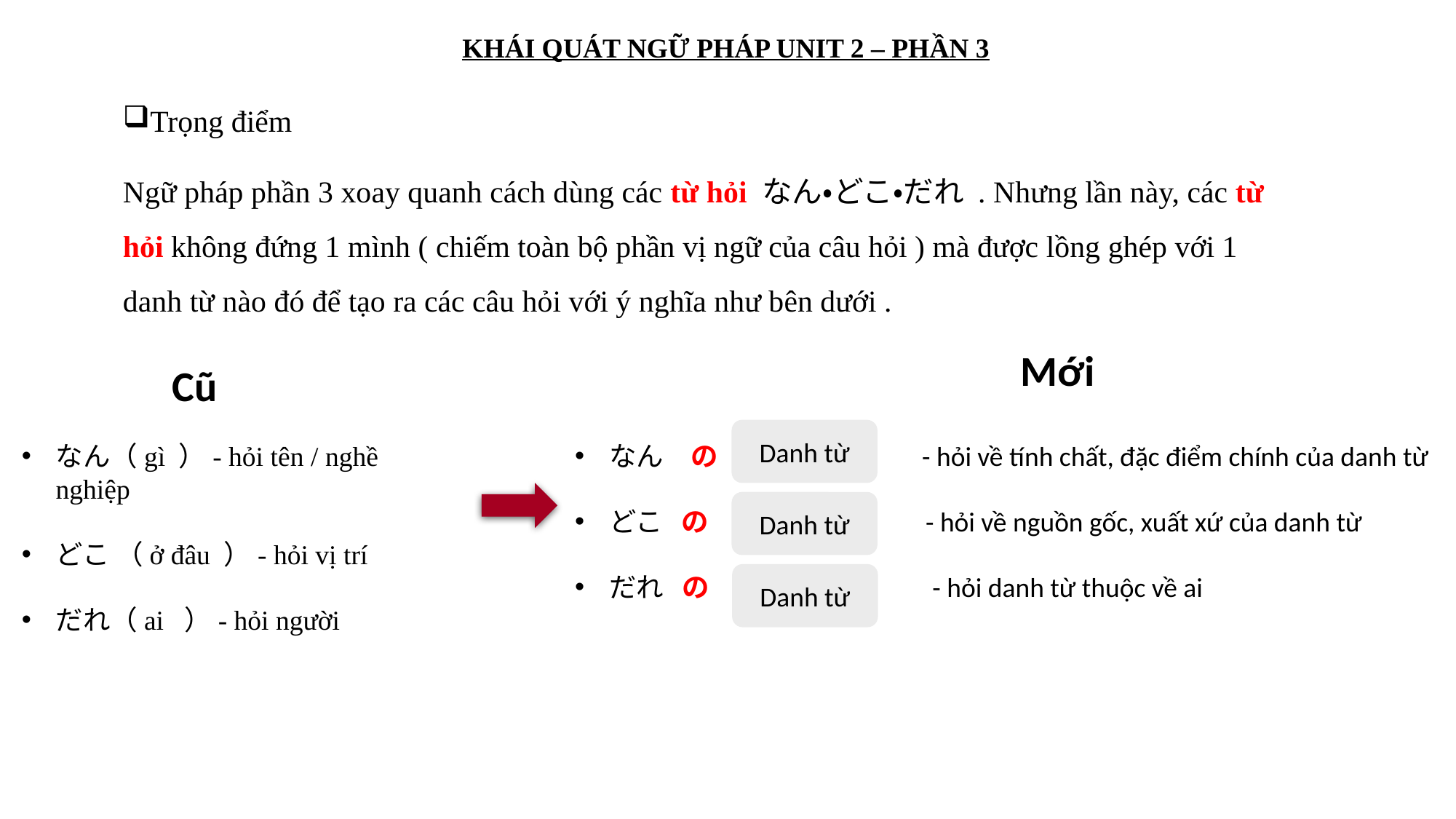

KHÁI QUÁT NGỮ PHÁP UNIT 2 – PHẦN 3
Trọng điểm
Ngữ pháp phần 3 xoay quanh cách dùng các từ hỏi なん・どこ・だれ . Nhưng lần này, các từ hỏi không đứng 1 mình ( chiếm toàn bộ phần vị ngữ của câu hỏi ) mà được lồng ghép với 1 danh từ nào đó để tạo ra các câu hỏi với ý nghĩa như bên dưới .

Mới
Cũ

なん（gì ）- hỏi tên / nghề nghiệp

どこ （ở đâu ）- hỏi vị trí

だれ（ai  ）- hỏi người

なん　の　　　　　　　 - hỏi về tính chất, đặc điểm chính của danh từ

どこ   の                                  - hỏi về nguồn gốc, xuất xứ của danh từ

だれ   の                                   - hỏi danh từ thuộc về ai

Danh từ

Danh từ
Danh từ